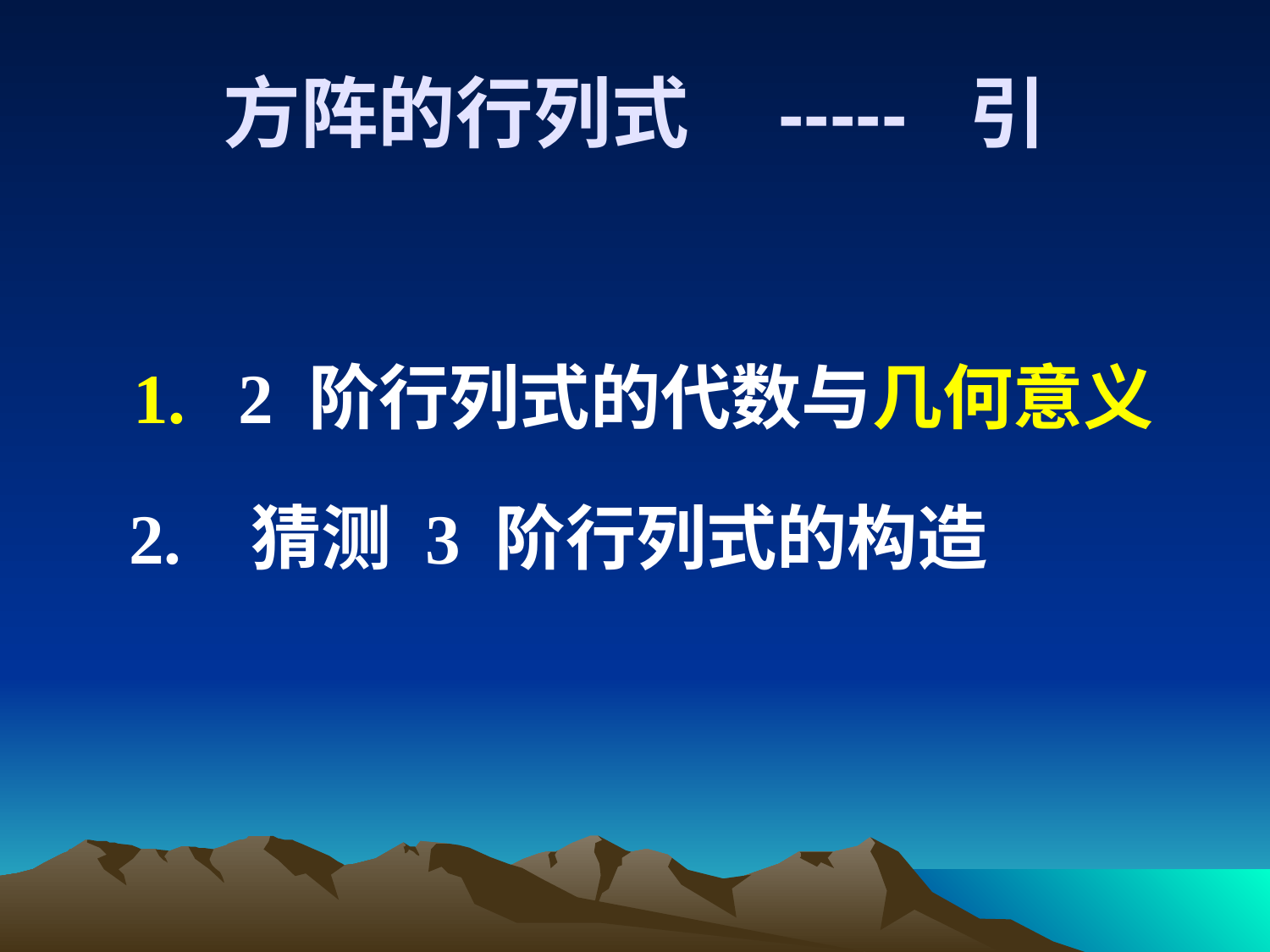

# 方阵的行列式    -----  引

    1.   2 阶行列式的代数与几何意义
   2.   猜测 3 阶行列式的构造